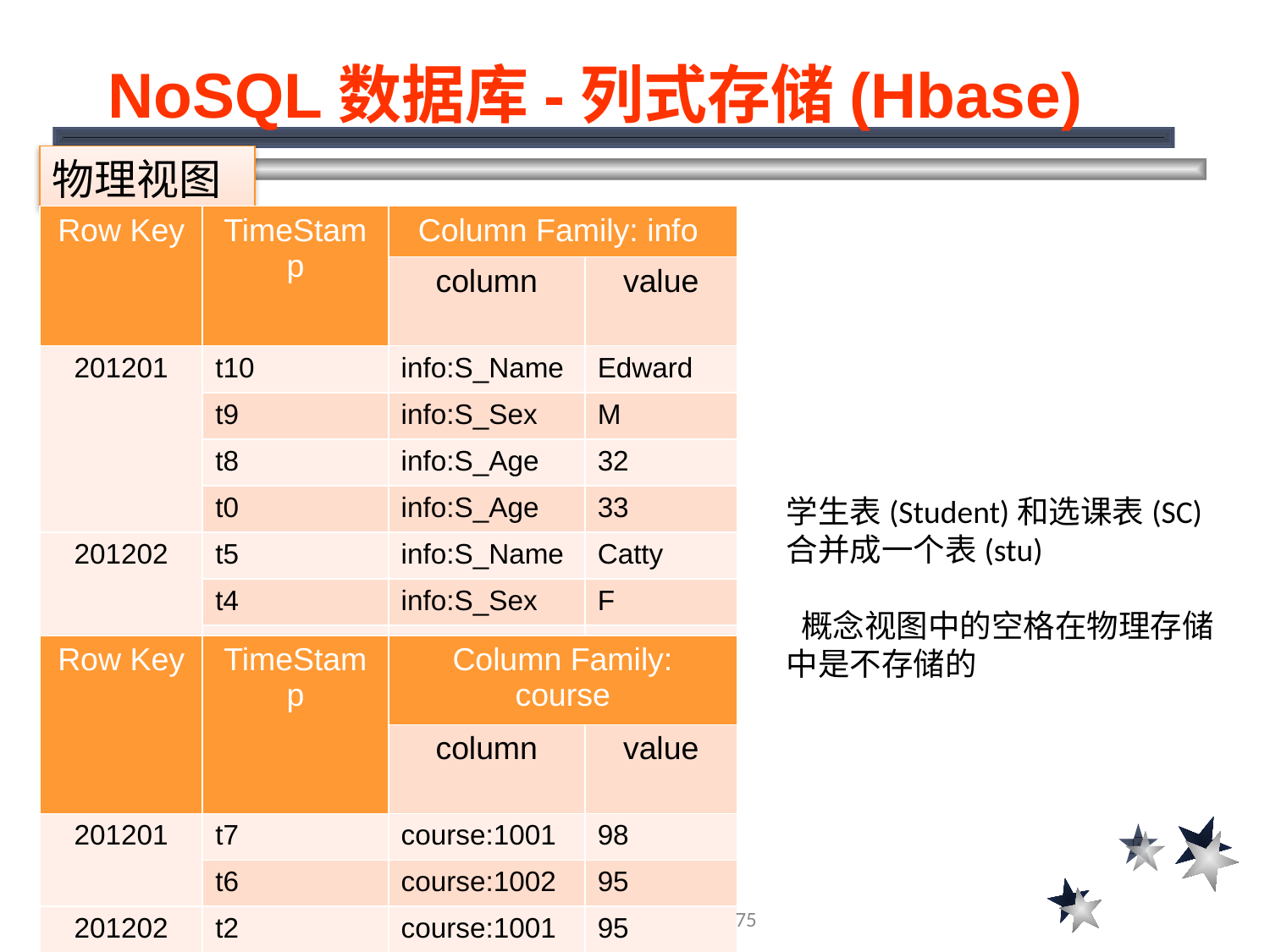

# NoSQL数据库-列式存储(Hbase)
物理视图

| Row Key | TimeStamp | Column Family: info |  |
| --- | --- | --- | --- |
|  |  | column | value |
| 201201 | t10 | info:S\_Name | Edward |
|  | t9 | info:S\_Sex | M |
|  | t8 | info:S\_Age | 32 |
|  | t0 | info:S\_Age | 33 |
| 201202 | t5 | info:S\_Name | Catty |
|  | t4 | info:S\_Sex | F |
|  | t3 | info:S\_Age | 23 |
学生表(Student)和选课表(SC)
合并成一个表(stu)

 概念视图中的空格在物理存储中是不存储的
| Row Key | TimeStamp | Column Family: course |  |
| --- | --- | --- | --- |
|  |  | column | value |
| 201201 | t7 | course:1001 | 98 |
|  | t6 | course:1002 | 95 |
| 201202 | t2 | course:1001 | 95 |
|  | t1 | course:1002 | 86 |
75